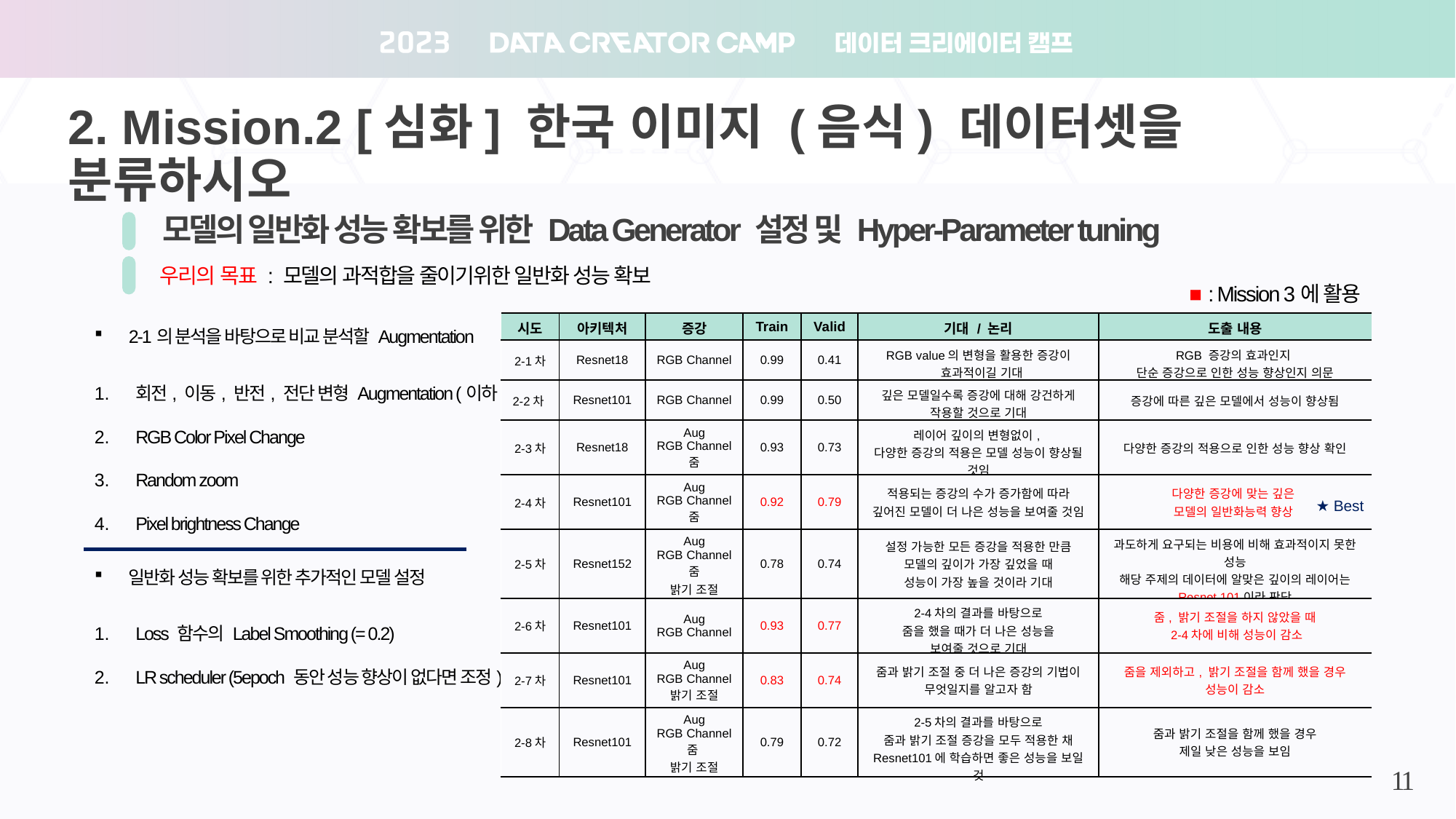

2. Mission.2 [심화] 한국 이미지 (음식) 데이터셋을 분류하시오
모델의 일반화 성능 확보를 위한 Data Generator 설정 및 Hyper-Parameter tuning

우리의 목표 : 모델의 과적합을 줄이기위한 일반화 성능 확보
■ : Mission 3에 활용
| 시도 | 아키텍처 | 증강 | Train | Valid | 기대 / 논리 | 도출 내용 |
| --- | --- | --- | --- | --- | --- | --- |
| 2-1차 | Resnet18 | RGB Channel | 0.99 | 0.41 | RGB value의 변형을 활용한 증강이 효과적이길 기대 | RGB 증강의 효과인지 단순 증강으로 인한 성능 향상인지 의문 |
| 2-2차 | Resnet101 | RGB Channel | 0.99 | 0.50 | 깊은 모델일수록 증강에 대해 강건하게 작용할 것으로 기대 | 증강에 따른 깊은 모델에서 성능이 향상됨 |
| 2-3차 | Resnet18 | Aug RGB Channel 줌 | 0.93 | 0.73 | 레이어 깊이의 변형없이, 다양한 증강의 적용은 모델 성능이 향상될 것임 | 다양한 증강의 적용으로 인한 성능 향상 확인 |
| 2-4차 | Resnet101 | Aug RGB Channel 줌 | 0.92 | 0.79 | 적용되는 증강의 수가 증가함에 따라 깊어진 모델이 더 나은 성능을 보여줄 것임 | 다양한 증강에 맞는 깊은 모델의 일반화능력 향상 |
| 2-5차 | Resnet152 | Aug RGB Channel 줌 밝기 조절 | 0.78 | 0.74 | 설정 가능한 모든 증강을 적용한 만큼 모델의 깊이가 가장 깊었을 때 성능이 가장 높을 것이라 기대 | 과도하게 요구되는 비용에 비해 효과적이지 못한 성능 해당 주제의 데이터에 알맞은 깊이의 레이어는 Resnet 101이라 판단 |
| 2-6차 | Resnet101 | Aug RGB Channel | 0.93 | 0.77 | 2-4차의 결과를 바탕으로 줌을 했을 때가 더 나은 성능을 보여줄 것으로 기대 | 줌, 밝기 조절을 하지 않았을 때 2-4차에 비해 성능이 감소 |
| 2-7차 | Resnet101 | Aug RGB Channel 밝기 조절 | 0.83 | 0.74 | 줌과 밝기 조절 중 더 나은 증강의 기법이 무엇일지를 알고자 함 | 줌을 제외하고, 밝기 조절을 함께 했을 경우 성능이 감소 |
| 2-8차 | Resnet101 | Aug RGB Channel 줌 밝기 조절 | 0.79 | 0.72 | 2-5차의 결과를 바탕으로 줌과 밝기 조절 증강을 모두 적용한 채 Resnet101에 학습하면 좋은 성능을 보일 것 | 줌과 밝기 조절을 함께 했을 경우 제일 낮은 성능을 보임 |
2-1의 분석을 바탕으로 비교 분석할 Augmentation

회전, 이동, 반전, 전단 변형 Augmentation (이하 Aug)
RGB Color Pixel Change
Random zoom
Pixel brightness Change
★ Best
일반화 성능 확보를 위한 추가적인 모델 설정

Loss 함수의 Label Smoothing (= 0.2)
LR scheduler (5epoch 동안 성능 향상이 없다면 조정)
11